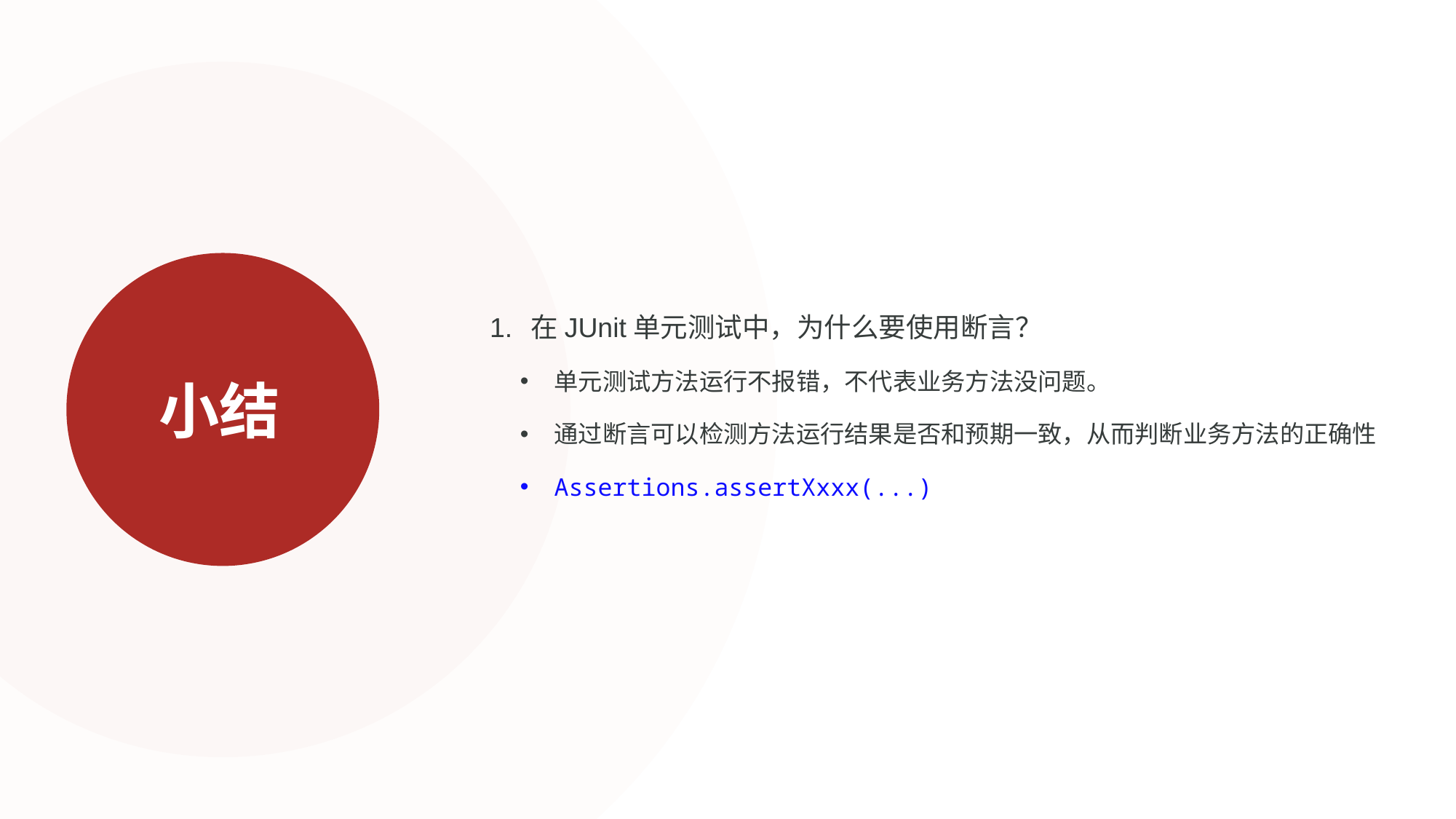

在JUnit单元测试中，为什么要使用断言？
单元测试方法运行不报错，不代表业务方法没问题。
通过断言可以检测方法运行结果是否和预期一致，从而判断业务方法的正确性
Assertions.assertXxxx(...)